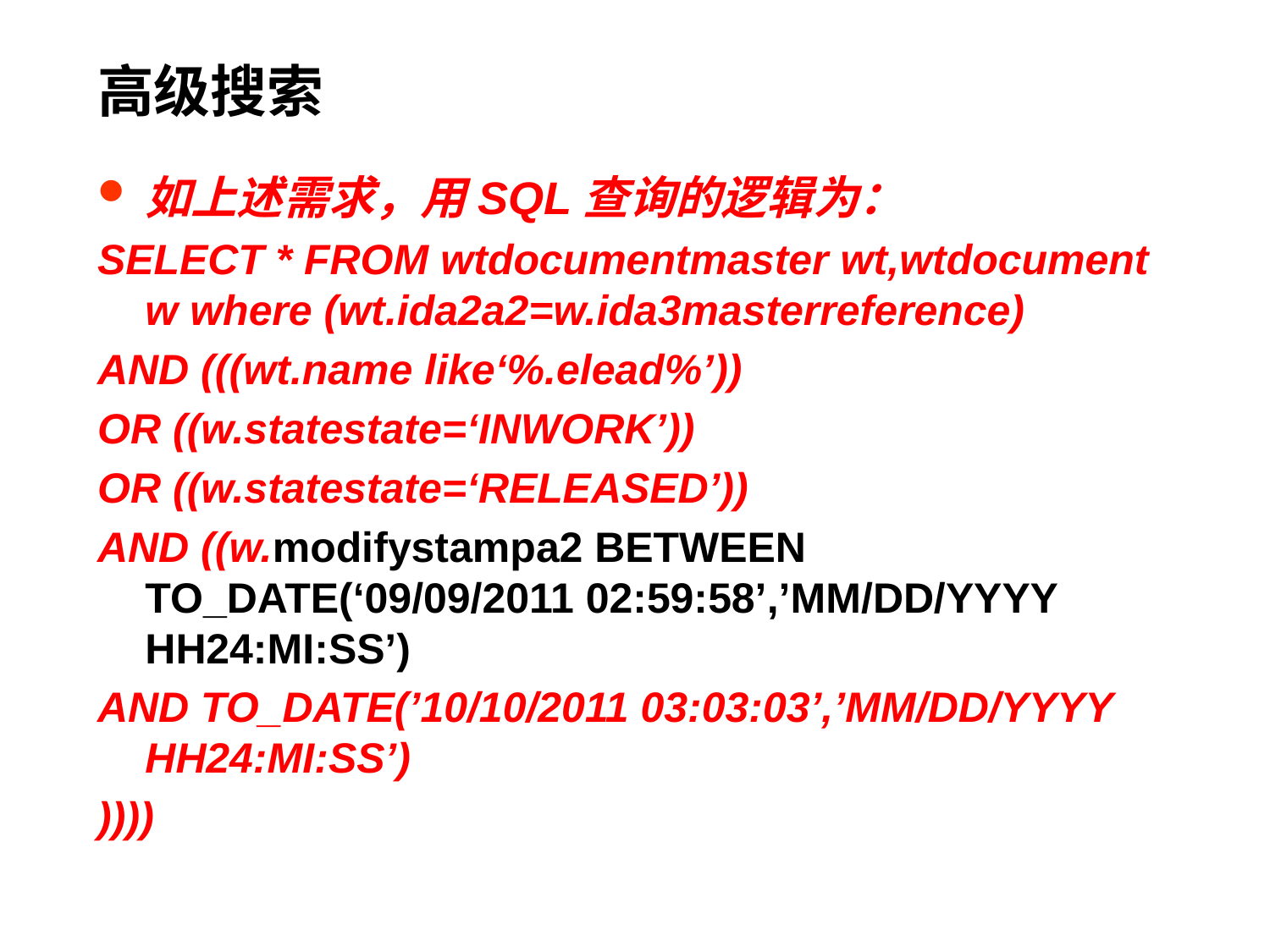

# 高级搜索
如上述需求，用SQL查询的逻辑为：
SELECT * FROM wtdocumentmaster wt,wtdocument w where (wt.ida2a2=w.ida3masterreference)
AND (((wt.name like‘%.elead%’))
OR ((w.statestate=‘INWORK’))
OR ((w.statestate=‘RELEASED’))
AND ((w.modifystampa2 BETWEEN TO_DATE(‘09/09/2011 02:59:58’,’MM/DD/YYYY HH24:MI:SS’)
AND TO_DATE(’10/10/2011 03:03:03’,’MM/DD/YYYY HH24:MI:SS’)
))))